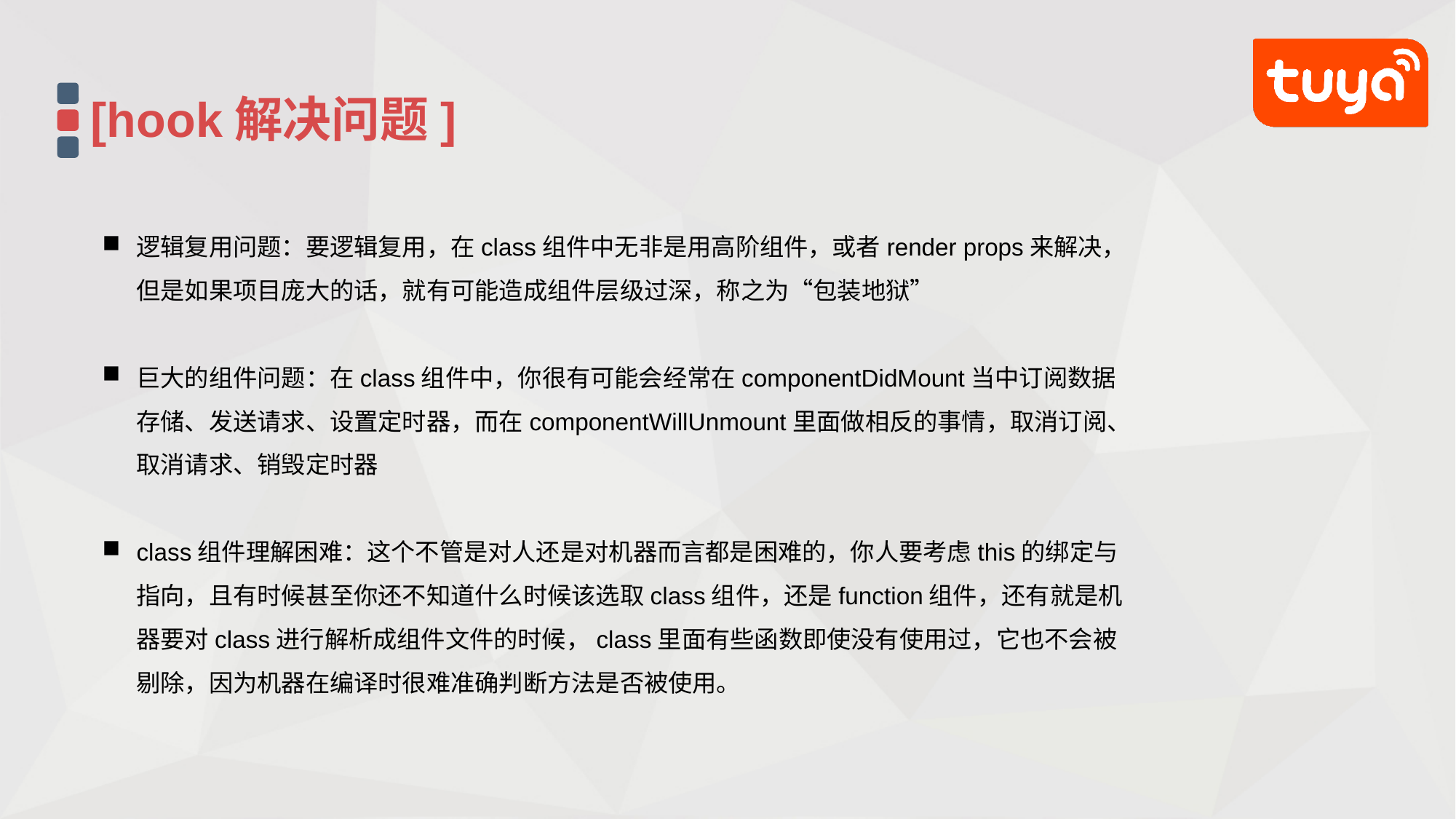

[hook解决问题]
逻辑复用问题：要逻辑复用，在class组件中无非是用高阶组件，或者render props来解决，但是如果项目庞大的话，就有可能造成组件层级过深，称之为“包装地狱”

巨大的组件问题：在class组件中，你很有可能会经常在componentDidMount当中订阅数据存储、发送请求、设置定时器，而在componentWillUnmount里面做相反的事情，取消订阅、取消请求、销毁定时器

class组件理解困难：这个不管是对人还是对机器而言都是困难的，你人要考虑this的绑定与指向，且有时候甚至你还不知道什么时候该选取class组件，还是function组件，还有就是机器要对class进行解析成组件文件的时候，class里面有些函数即使没有使用过，它也不会被剔除，因为机器在编译时很难准确判断方法是否被使用。